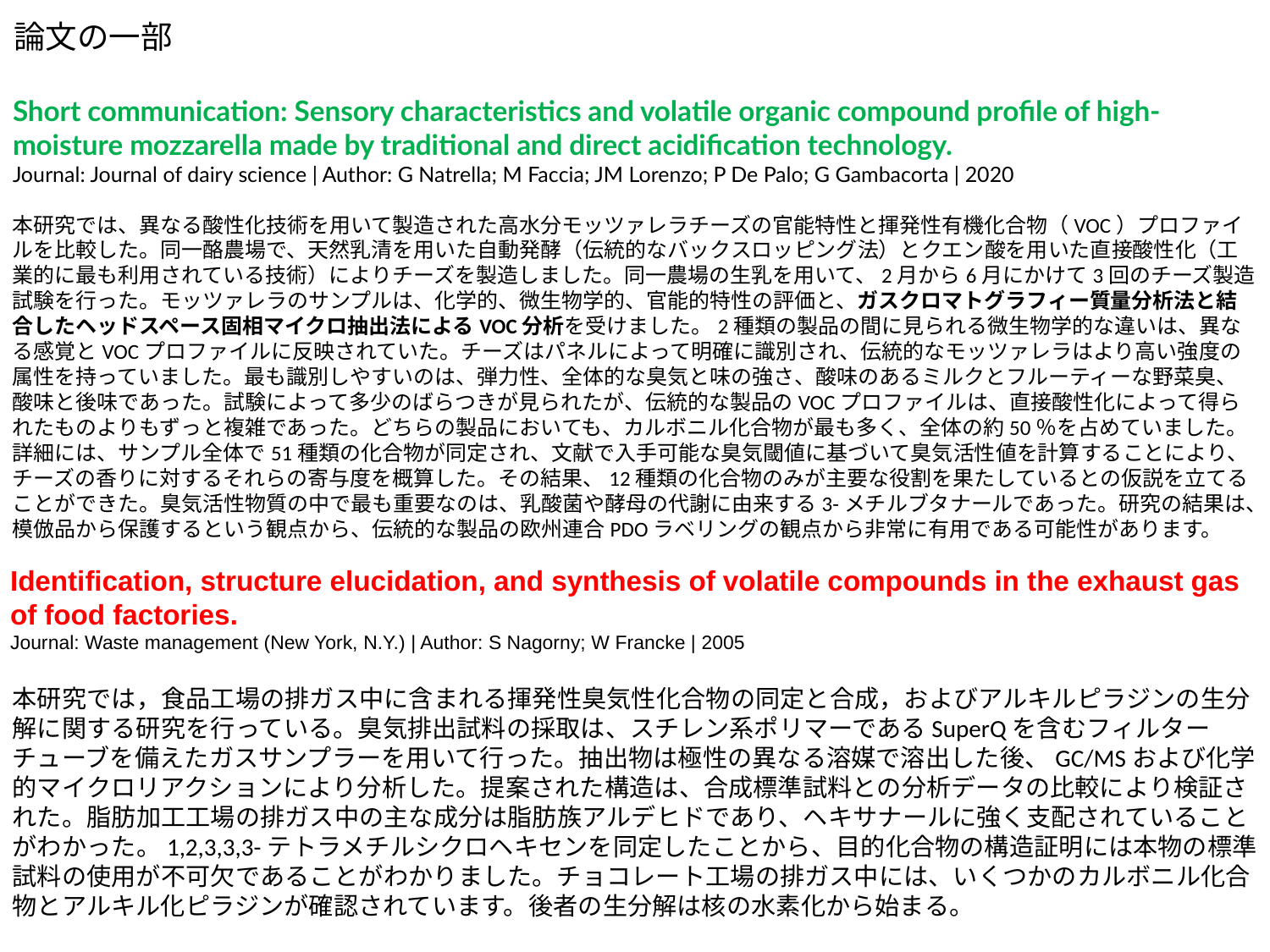

論文の一部
Short communication: Sensory characteristics and volatile organic compound profile of high-moisture mozzarella made by traditional and direct acidification technology.
Journal: Journal of dairy science | Author: G Natrella; M Faccia; JM Lorenzo; P De Palo; G Gambacorta | 2020
本研究では、異なる酸性化技術を用いて製造された高水分モッツァレラチーズの官能特性と揮発性有機化合物（VOC）プロファイルを比較した。同一酪農場で、天然乳清を用いた自動発酵（伝統的なバックスロッピング法）とクエン酸を用いた直接酸性化（工業的に最も利用されている技術）によりチーズを製造しました。同一農場の生乳を用いて、2月から6月にかけて3回のチーズ製造試験を行った。モッツァレラのサンプルは、化学的、微生物学的、官能的特性の評価と、ガスクロマトグラフィー質量分析法と結合したヘッドスペース固相マイクロ抽出法によるVOC分析を受けました。2種類の製品の間に見られる微生物学的な違いは、異なる感覚とVOCプロファイルに反映されていた。チーズはパネルによって明確に識別され、伝統的なモッツァレラはより高い強度の属性を持っていました。最も識別しやすいのは、弾力性、全体的な臭気と味の強さ、酸味のあるミルクとフルーティーな野菜臭、酸味と後味であった。試験によって多少のばらつきが見られたが、伝統的な製品のVOCプロファイルは、直接酸性化によって得られたものよりもずっと複雑であった。どちらの製品においても、カルボニル化合物が最も多く、全体の約50％を占めていました。詳細には、サンプル全体で51種類の化合物が同定され、文献で入手可能な臭気閾値に基づいて臭気活性値を計算することにより、チーズの香りに対するそれらの寄与度を概算した。その結果、12種類の化合物のみが主要な役割を果たしているとの仮説を立てることができた。臭気活性物質の中で最も重要なのは、乳酸菌や酵母の代謝に由来する3-メチルブタナールであった。研究の結果は、模倣品から保護するという観点から、伝統的な製品の欧州連合PDOラベリングの観点から非常に有用である可能性があります。
Identification, structure elucidation, and synthesis of volatile compounds in the exhaust gas of food factories.
Journal: Waste management (New York, N.Y.) | Author: S Nagorny; W Francke | 2005
本研究では，食品工場の排ガス中に含まれる揮発性臭気性化合物の同定と合成，およびアルキルピラジンの生分解に関する研究を行っている。臭気排出試料の採取は、スチレン系ポリマーであるSuperQを含むフィルターチューブを備えたガスサンプラーを用いて行った。抽出物は極性の異なる溶媒で溶出した後、GC/MSおよび化学的マイクロリアクションにより分析した。提案された構造は、合成標準試料との分析データの比較により検証された。脂肪加工工場の排ガス中の主な成分は脂肪族アルデヒドであり、ヘキサナールに強く支配されていることがわかった。1,2,3,3,3-テトラメチルシクロヘキセンを同定したことから、目的化合物の構造証明には本物の標準試料の使用が不可欠であることがわかりました。チョコレート工場の排ガス中には、いくつかのカルボニル化合物とアルキル化ピラジンが確認されています。後者の生分解は核の水素化から始まる。